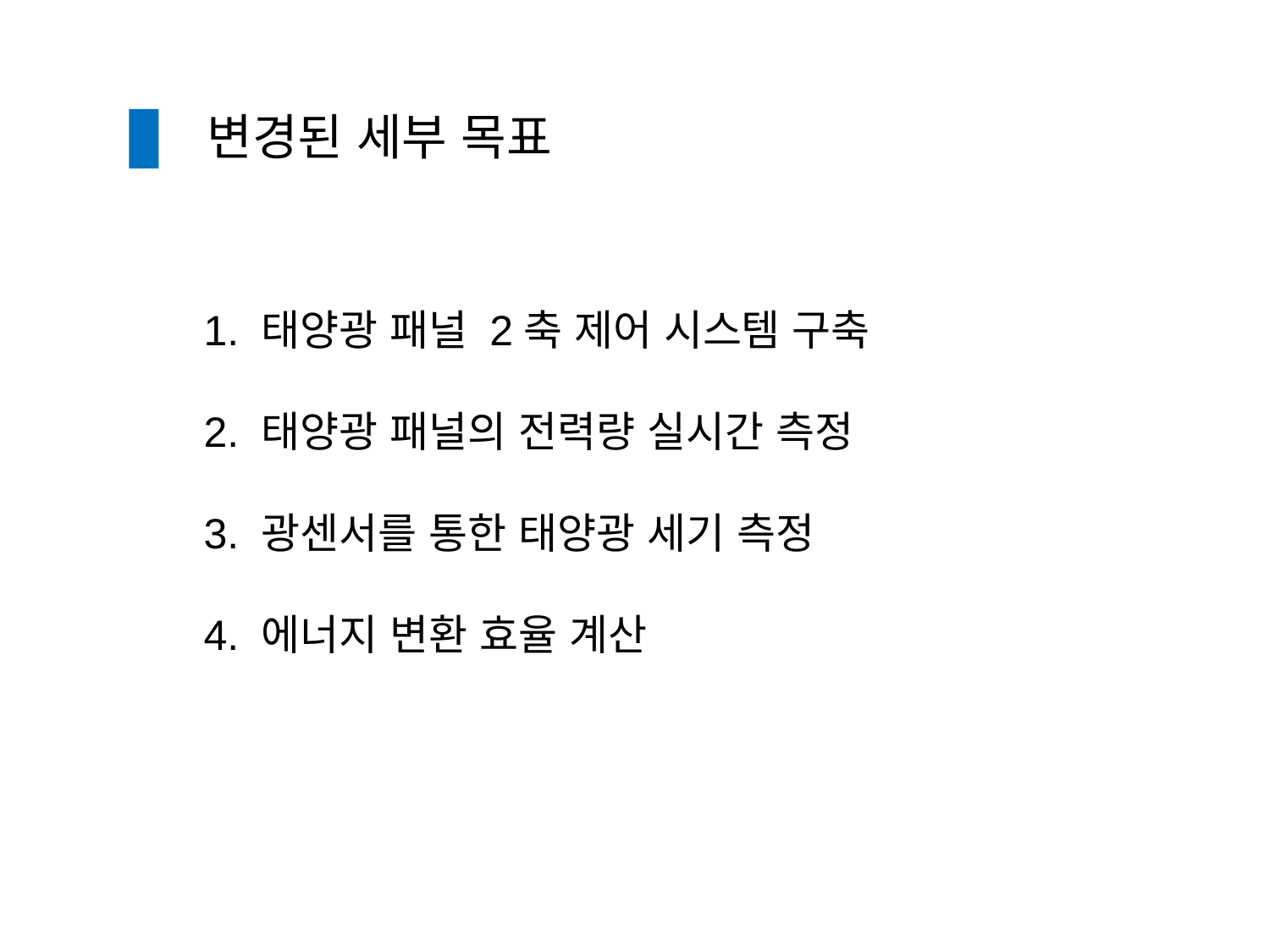

변경된 세부 목표

1. 태양광 패널 2축 제어 시스템 구축

2. 태양광 패널의 전력량 실시간 측정

3. 광센서를 통한 태양광 세기 측정

4. 에너지 변환 효율 계산